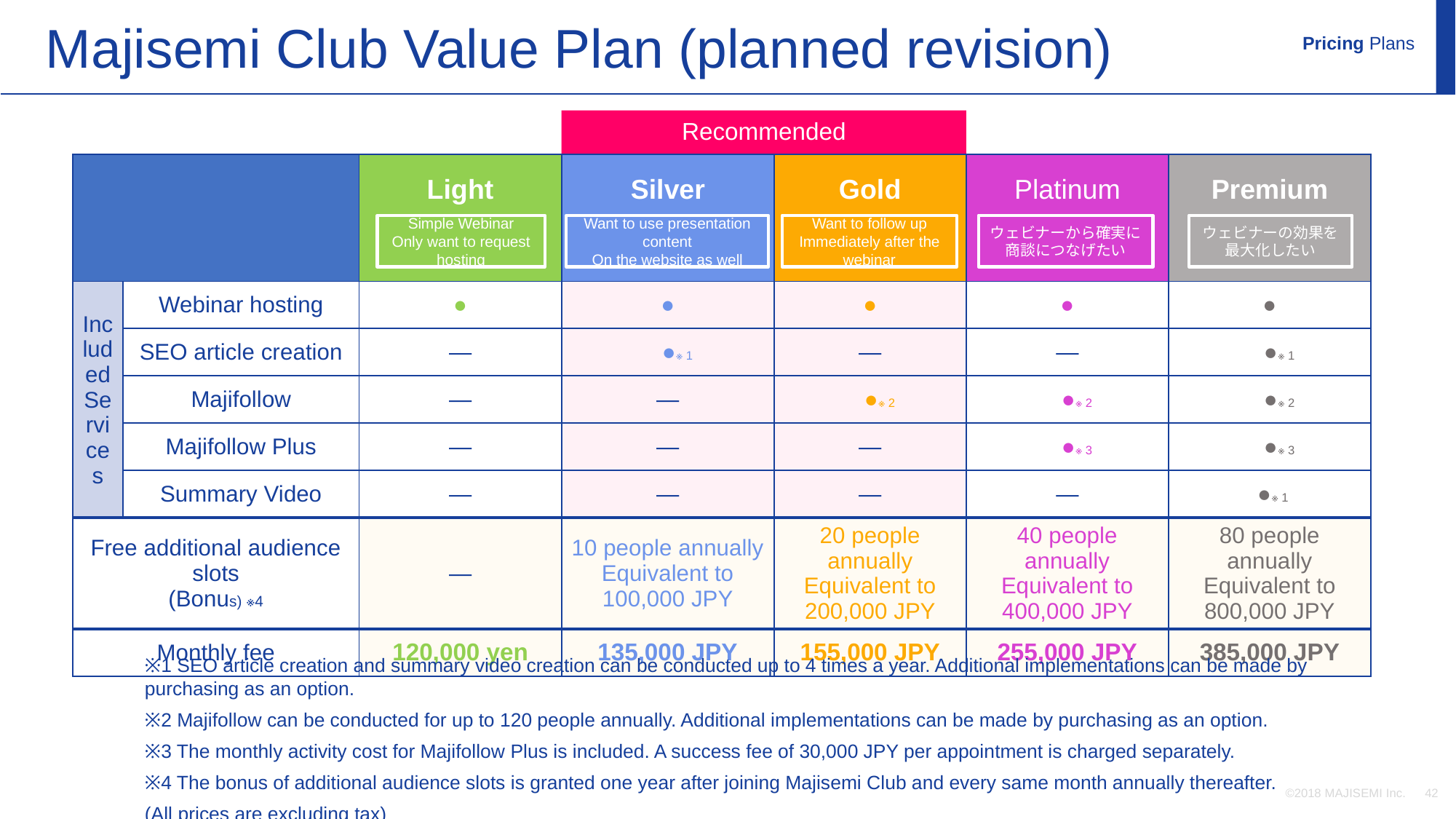

Majisemi Club Value Plan (planned revision)
Pricing Plans
Recommended
|  |  | Light | Silver | Gold | Platinum | Premium |
| --- | --- | --- | --- | --- | --- | --- |
| Included Services | Webinar hosting | ● | ● | ● | ● | ● |
|  | SEO article creation | ― | ●※1 | ― | ― | ●※1 |
|  | Majifollow | ― | ― | ●※2 | ●※2 | ●※2 |
|  | Majifollow Plus | ― | ― | ― | ●※3 | ●※3 |
|  | Summary Video | ― | ― | ― | ― | ●※1 |
| Free additional audience slots (Bonus) ※4 |  | ― | 10 people annually Equivalent to 100,000 JPY | 20 people annually Equivalent to 200,000 JPY | 40 people annually Equivalent to 400,000 JPY | 80 people annually Equivalent to 800,000 JPY |
| Monthly fee |  | 120,000 yen | 135,000 JPY | 155,000 JPY | 255,000 JPY | 385,000 JPY |
Simple Webinar
Only want to request hosting
Want to use presentation content
On the website as well
Want to follow up
Immediately after the webinar
ウェビナーから確実に
商談につなげたい
ウェビナーの効果を
最大化したい
※1 SEO article creation and summary video creation can be conducted up to 4 times a year. Additional implementations can be made by purchasing as an option.
※2 Majifollow can be conducted for up to 120 people annually. Additional implementations can be made by purchasing as an option.
※3 The monthly activity cost for Majifollow Plus is included. A success fee of 30,000 JPY per appointment is charged separately.
※4 The bonus of additional audience slots is granted one year after joining Majisemi Club and every same month annually thereafter.
(All prices are excluding tax)
©2018 MAJISEMI Inc.
42